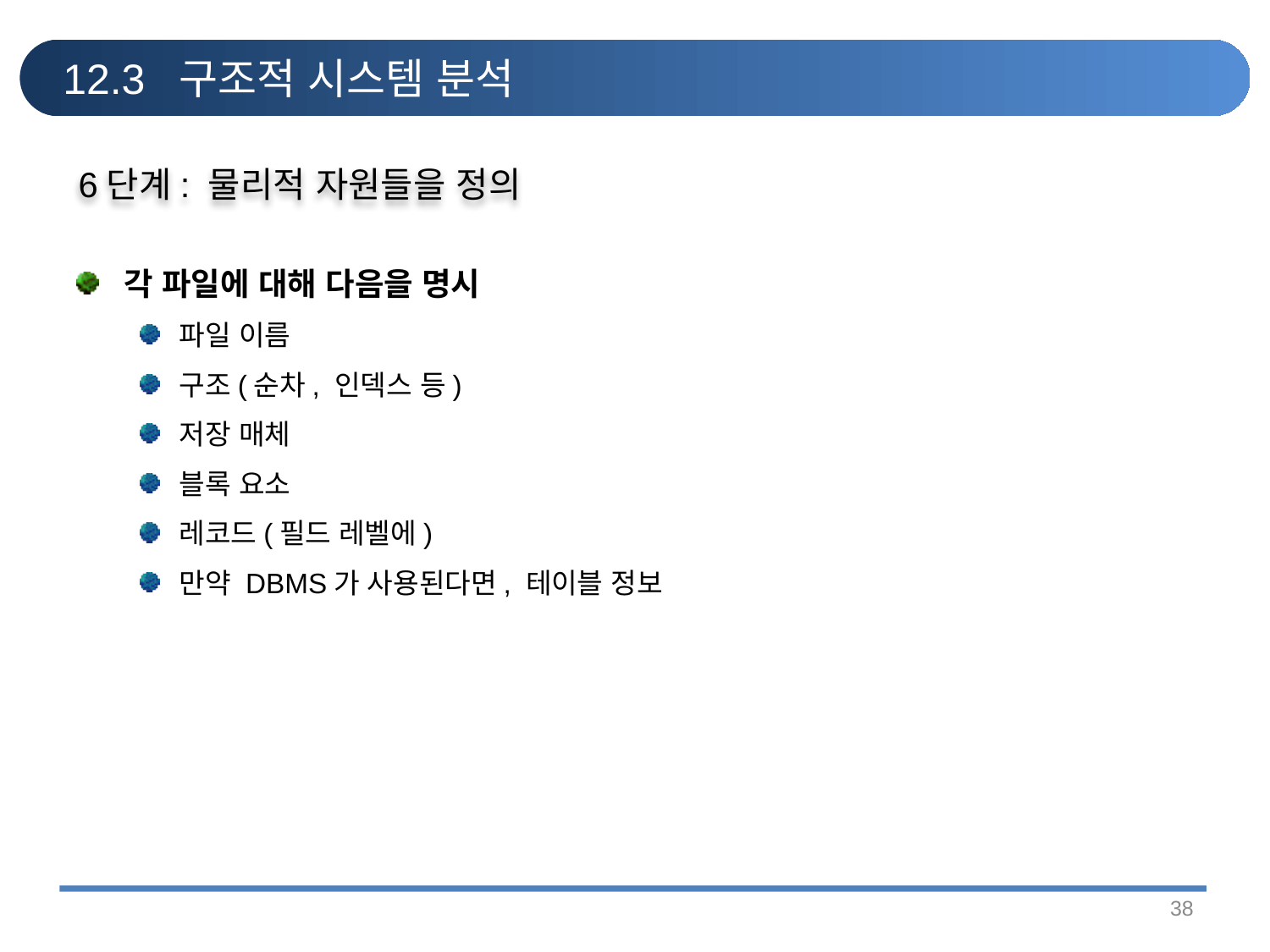

# 12.3  구조적 시스템 분석
6단계: 물리적 자원들을 정의
각 파일에 대해 다음을 명시
파일 이름
구조(순차, 인덱스 등)
저장 매체
블록 요소
레코드(필드 레벨에)
만약 DBMS가 사용된다면, 테이블 정보
38